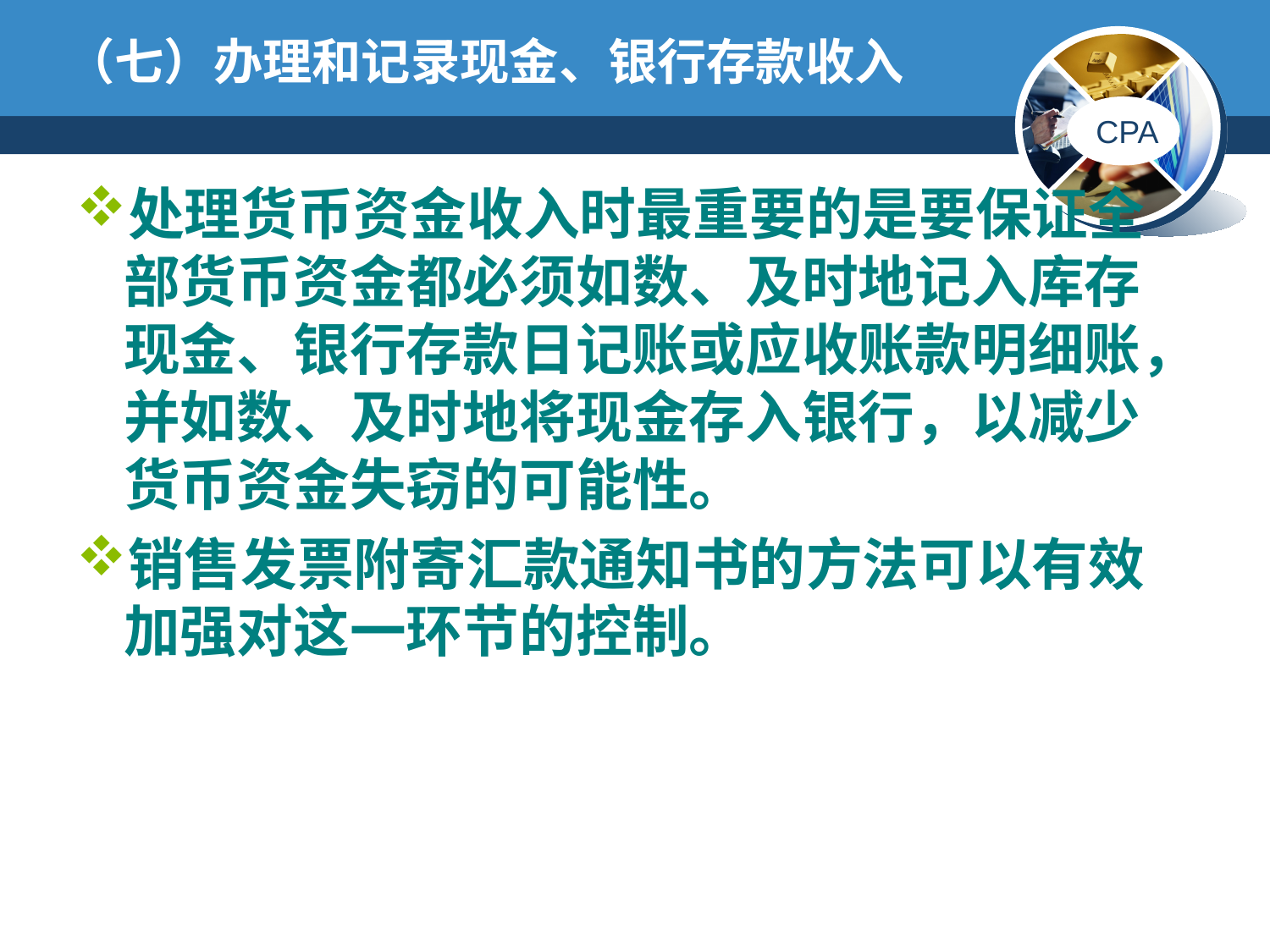

# （七）办理和记录现金、银行存款收入
处理货币资金收入时最重要的是要保证全部货币资金都必须如数、及时地记入库存现金、银行存款日记账或应收账款明细账，并如数、及时地将现金存入银行，以减少货币资金失窃的可能性。
销售发票附寄汇款通知书的方法可以有效加强对这一环节的控制。